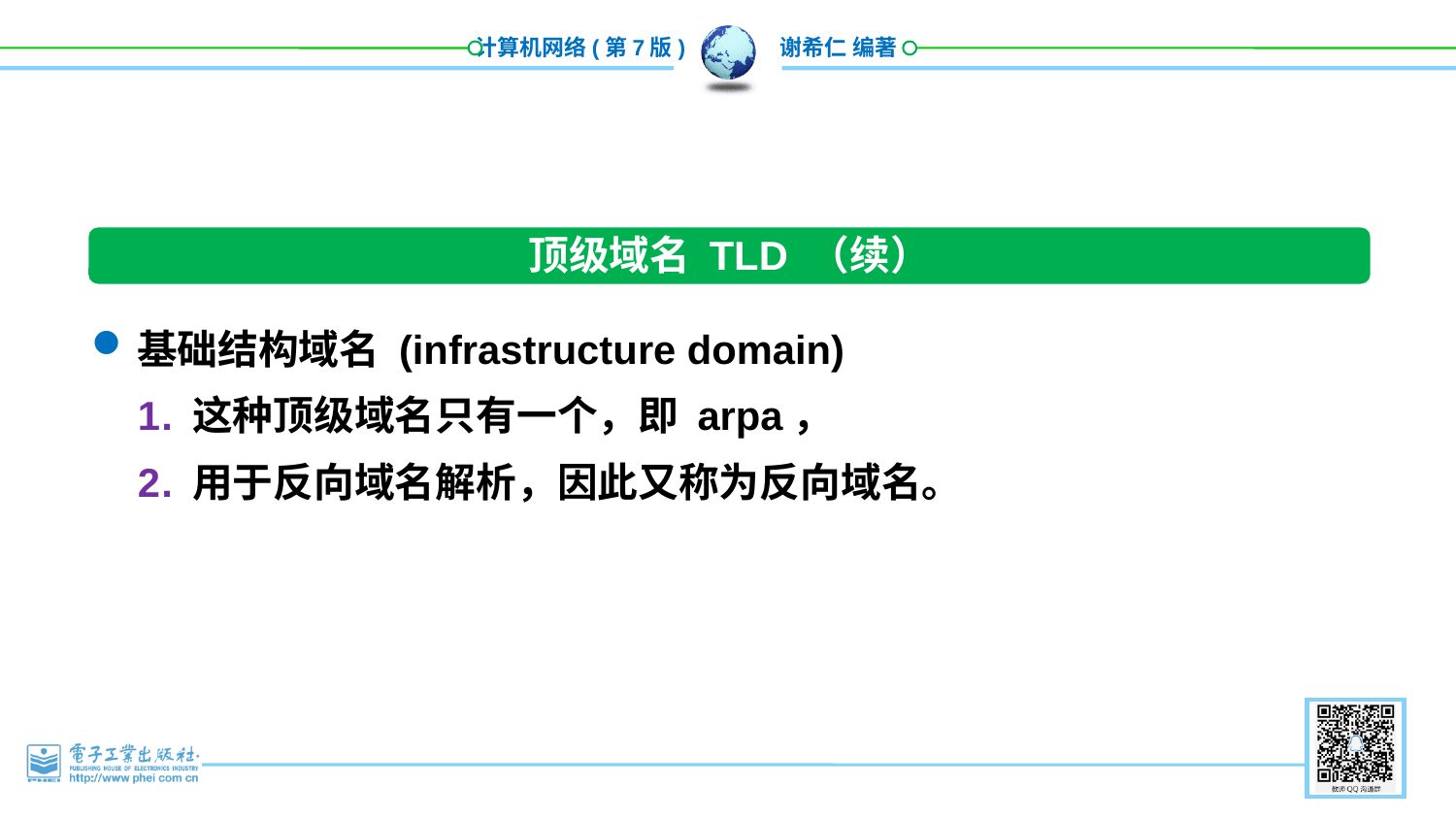

顶级域名 TLD （续）

基础结构域名 (infrastructure domain)
这种顶级域名只有一个，即 arpa，
用于反向域名解析，因此又称为反向域名。